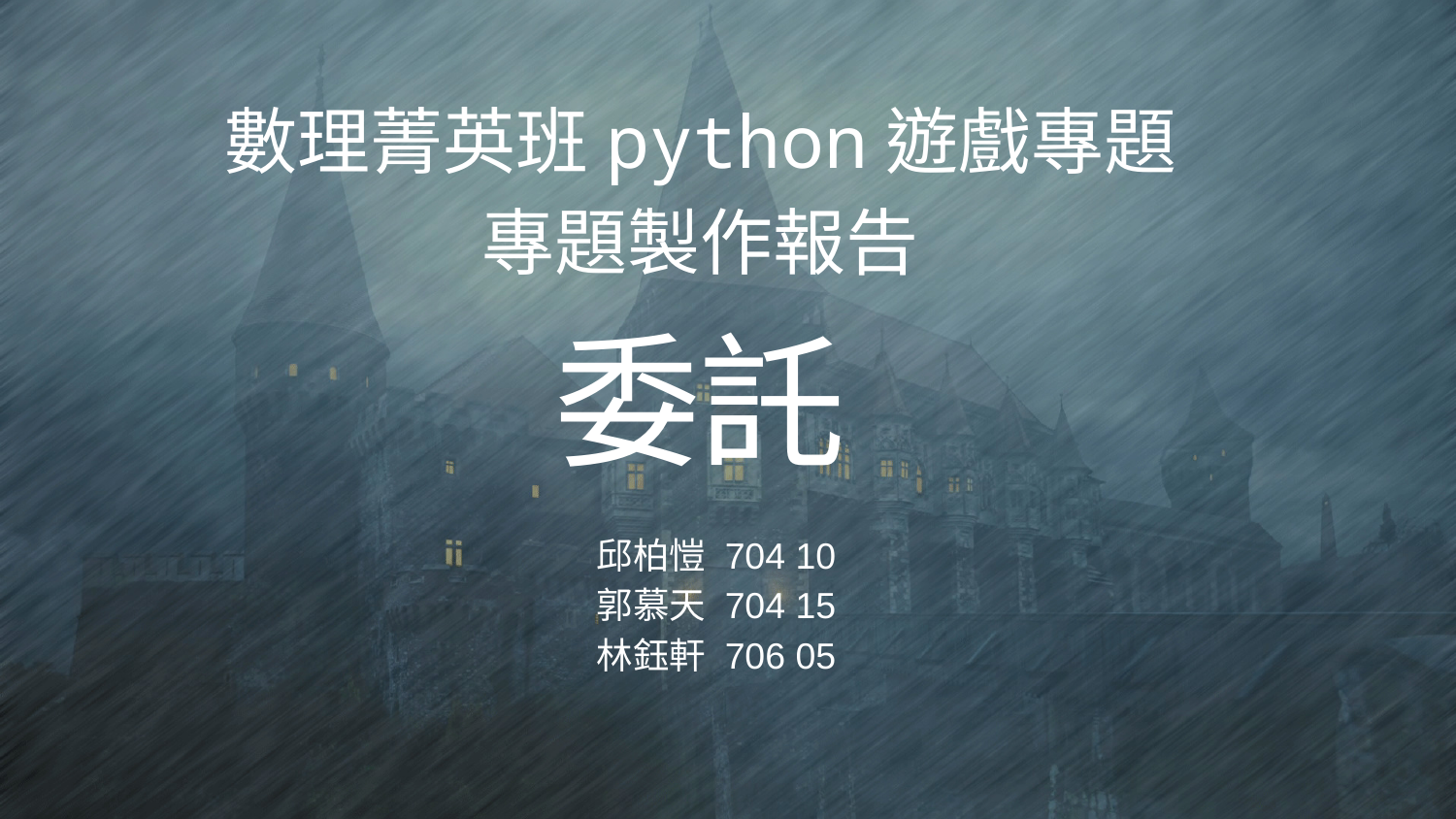

數理菁英班python遊戲專題
專題製作報告
委託
#
邱柏愷 704 10
郭慕天 704 15
林鈺軒 706 05